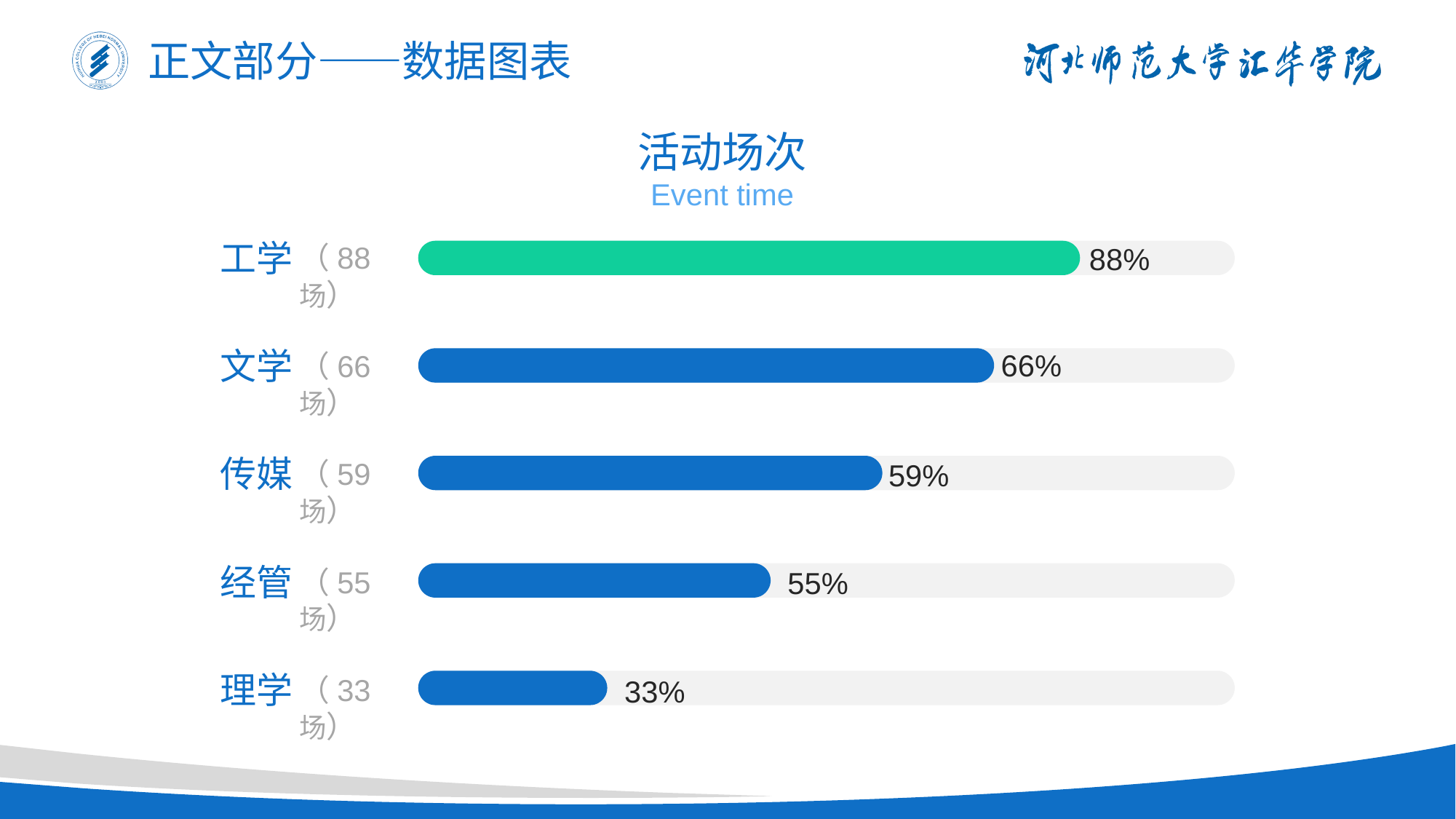

正文部分——数据图表
活动场次
Event time
工学
（88场）
88%

文学
（66场）
66%

传媒
（59场）
59%

经管
（55场）
55%

理学
（33场）
33%